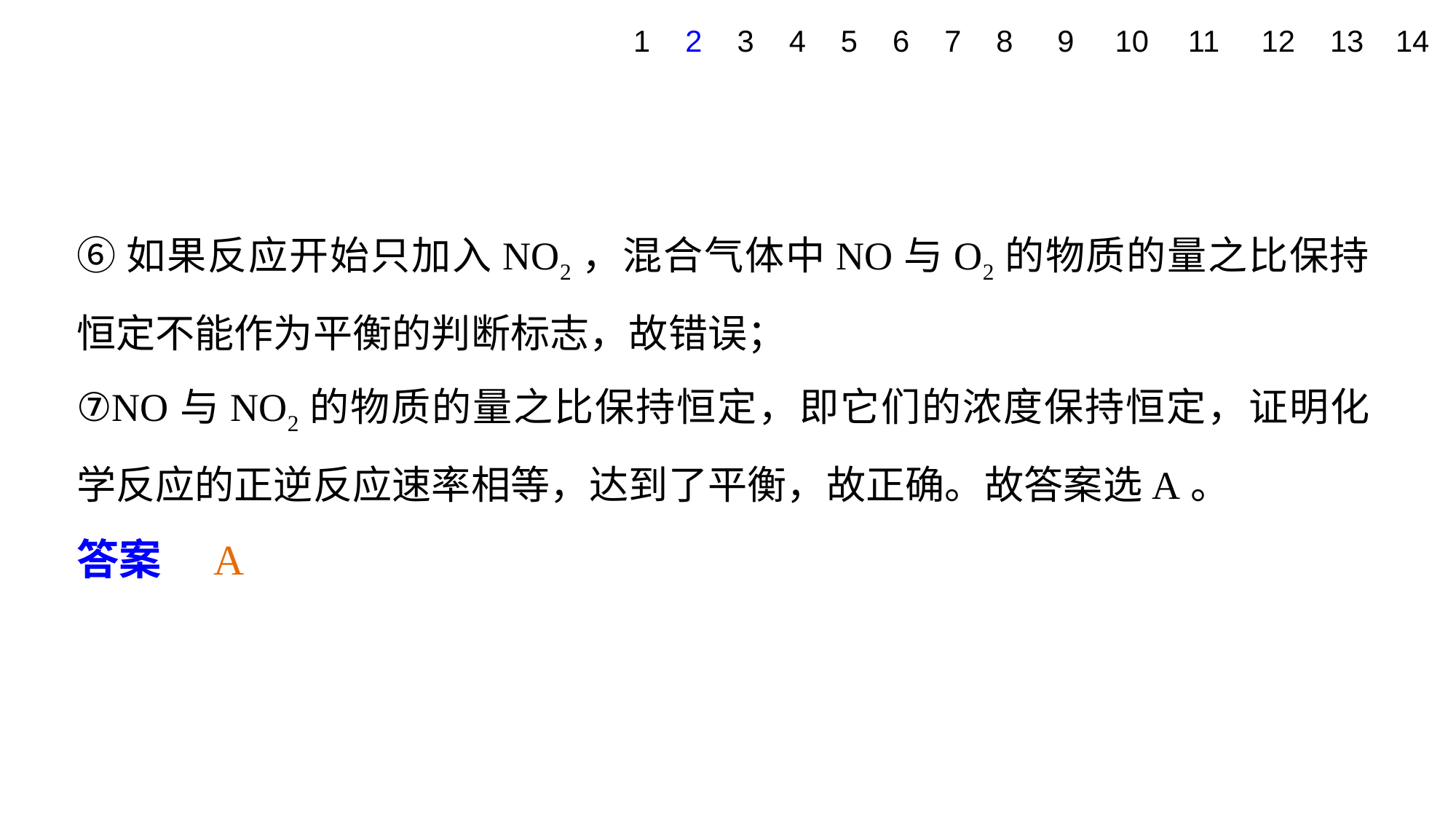

1
2
3
4
5
6
7
8
9
10
11
12
13
14
⑥如果反应开始只加入NO2，混合气体中NO与O2的物质的量之比保持恒定不能作为平衡的判断标志，故错误；
⑦NO与NO2的物质的量之比保持恒定，即它们的浓度保持恒定，证明化学反应的正逆反应速率相等，达到了平衡，故正确。故答案选A。
答案　A